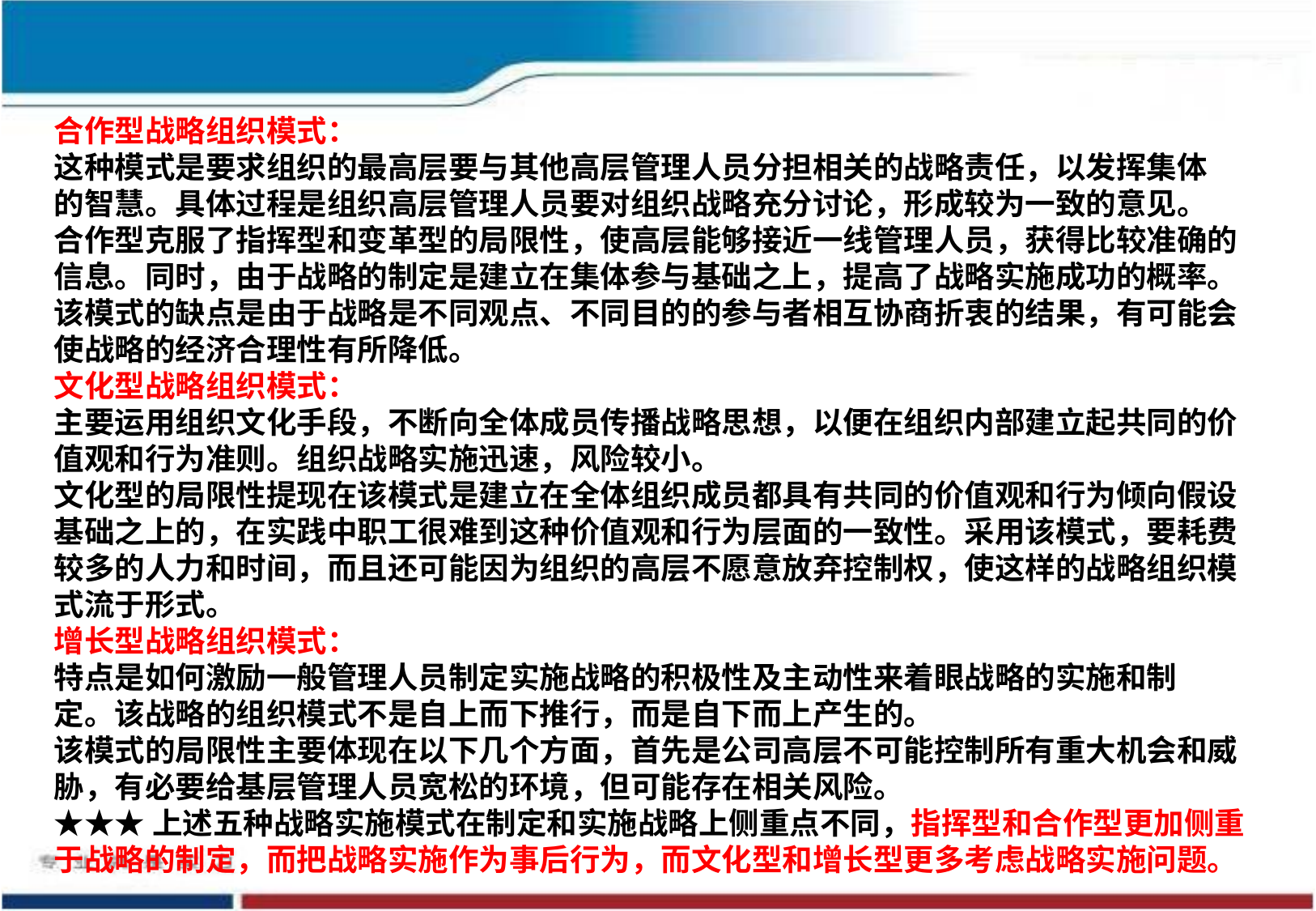

合作型战略组织模式：
这种模式是要求组织的最高层要与其他高层管理人员分担相关的战略责任，以发挥集体
的智慧。具体过程是组织高层管理人员要对组织战略充分讨论，形成较为一致的意见。
合作型克服了指挥型和变革型的局限性，使高层能够接近一线管理人员，获得比较准确的信息。同时，由于战略的制定是建立在集体参与基础之上，提高了战略实施成功的概率。该模式的缺点是由于战略是不同观点、不同目的的参与者相互协商折衷的结果，有可能会使战略的经济合理性有所降低。
文化型战略组织模式：
主要运用组织文化手段，不断向全体成员传播战略思想，以便在组织内部建立起共同的价值观和行为准则。组织战略实施迅速，风险较小。
文化型的局限性提现在该模式是建立在全体组织成员都具有共同的价值观和行为倾向假设基础之上的，在实践中职工很难到这种价值观和行为层面的一致性。采用该模式，要耗费较多的人力和时间，而且还可能因为组织的高层不愿意放弃控制权，使这样的战略组织模式流于形式。
增长型战略组织模式：
特点是如何激励一般管理人员制定实施战略的积极性及主动性来着眼战略的实施和制
定。该战略的组织模式不是自上而下推行，而是自下而上产生的。
该模式的局限性主要体现在以下几个方面，首先是公司高层不可能控制所有重大机会和威胁，有必要给基层管理人员宽松的环境，但可能存在相关风险。
★★★上述五种战略实施模式在制定和实施战略上侧重点不同，指挥型和合作型更加侧重于战略的制定，而把战略实施作为事后行为，而文化型和增长型更多考虑战略实施问题。